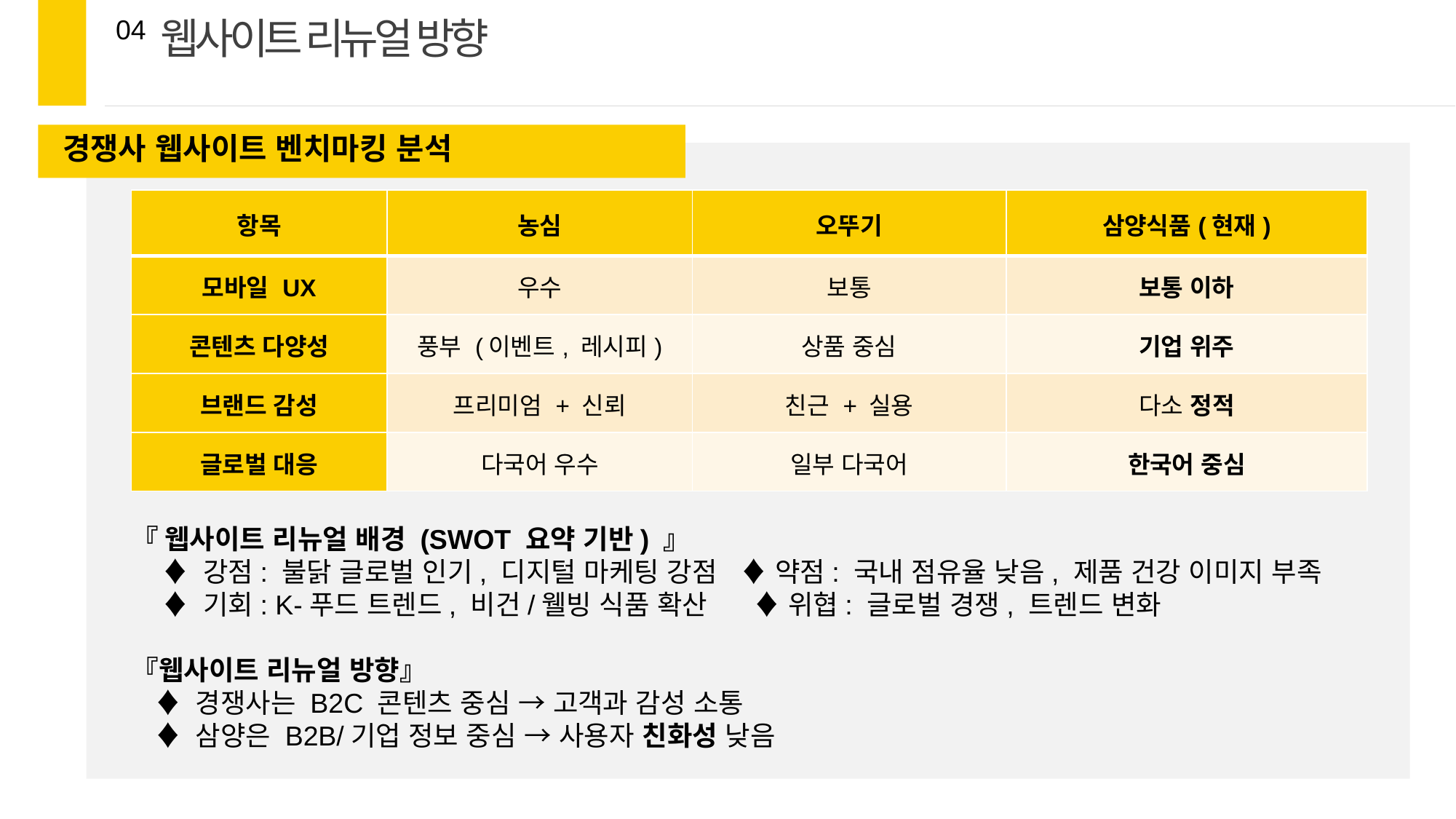

웹사이트 리뉴얼 방향
04
경쟁사 웹사이트 벤치마킹 분석

| 항목 | 농심 | 오뚜기 | 삼양식품(현재) |
| --- | --- | --- | --- |
| 모바일 UX | 우수 | 보통 | 보통 이하 |
| 콘텐츠 다양성 | 풍부 (이벤트, 레시피) | 상품 중심 | 기업 위주 |
| 브랜드 감성 | 프리미엄 + 신뢰 | 친근 + 실용 | 다소 정적 |
| 글로벌 대응 | 다국어 우수 | 일부 다국어 | 한국어 중심 |
『 웹사이트 리뉴얼 배경 (SWOT 요약 기반) 』
    ♦ 강점: 불닭 글로벌 인기, 디지털 마케팅 강점   ♦ 약점: 국내 점유율 낮음, 제품 건강 이미지 부족
    ♦ 기회: K-푸드 트렌드, 비건/웰빙 식품 확산      ♦ 위협: 글로벌 경쟁, 트렌드 변화

『웹사이트 리뉴얼 방향』
   ♦ 경쟁사는 B2C 콘텐츠 중심 → 고객과 감성 소통
   ♦ 삼양은 B2B/기업 정보 중심 → 사용자 친화성 낮음